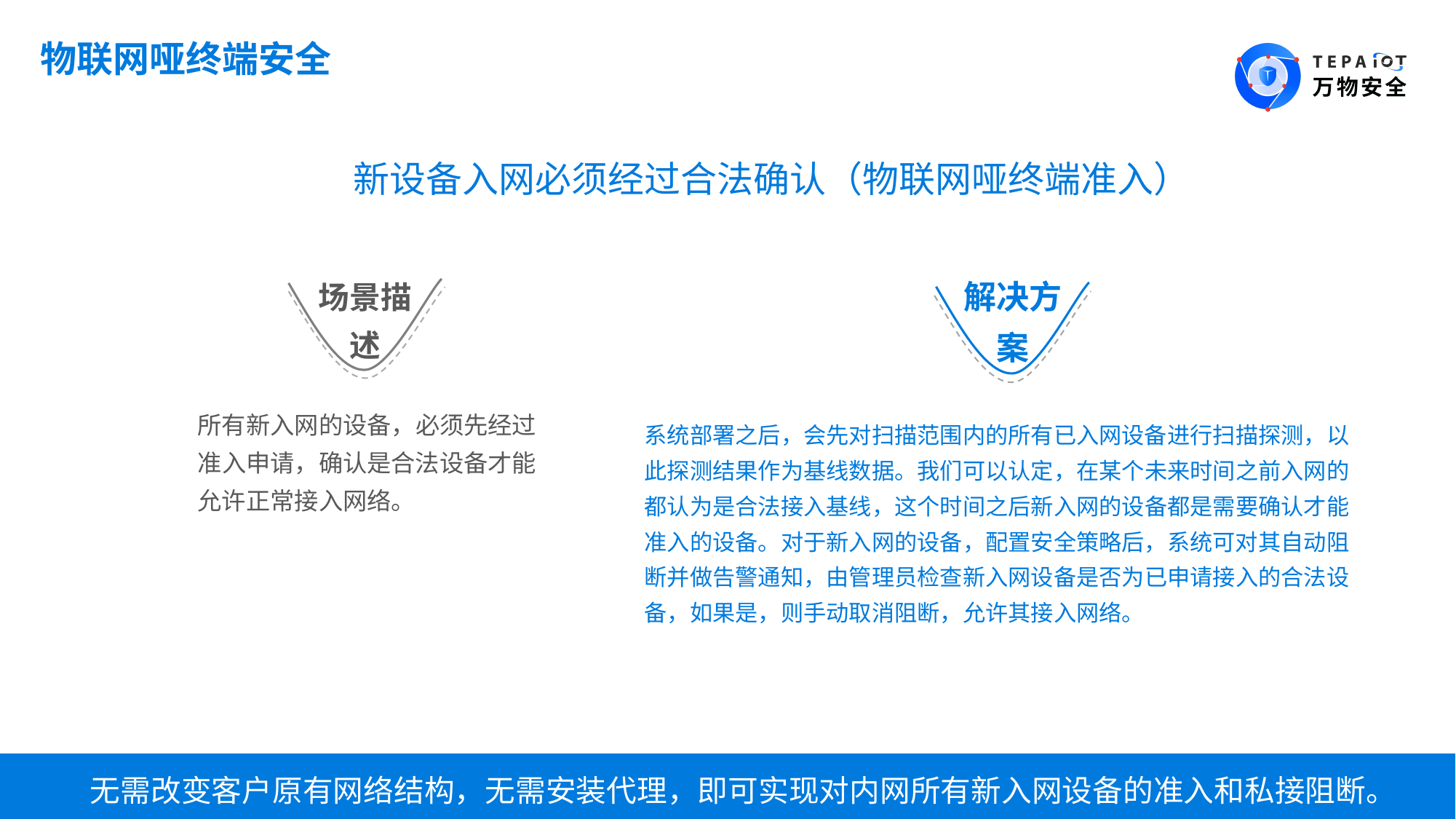

物联网哑终端安全
新设备入网必须经过合法确认（物联网哑终端准入）
解决方案

系统部署之后，会先对扫描范围内的所有已入网设备进行扫描探测，以此探测结果作为基线数据。我们可以认定，在某个未来时间之前入网的都认为是合法接入基线，这个时间之后新入网的设备都是需要确认才能准入的设备。对于新入网的设备，配置安全策略后，系统可对其自动阻断并做告警通知，由管理员检查新入网设备是否为已申请接入的合法设备，如果是，则手动取消阻断，允许其接入网络。
场景描述

所有新入网的设备，必须先经过准入申请，确认是合法设备才能允许正常接入网络。

无需改变客户原有网络结构，无需安装代理，即可实现对内网所有新入网设备的准入和私接阻断。